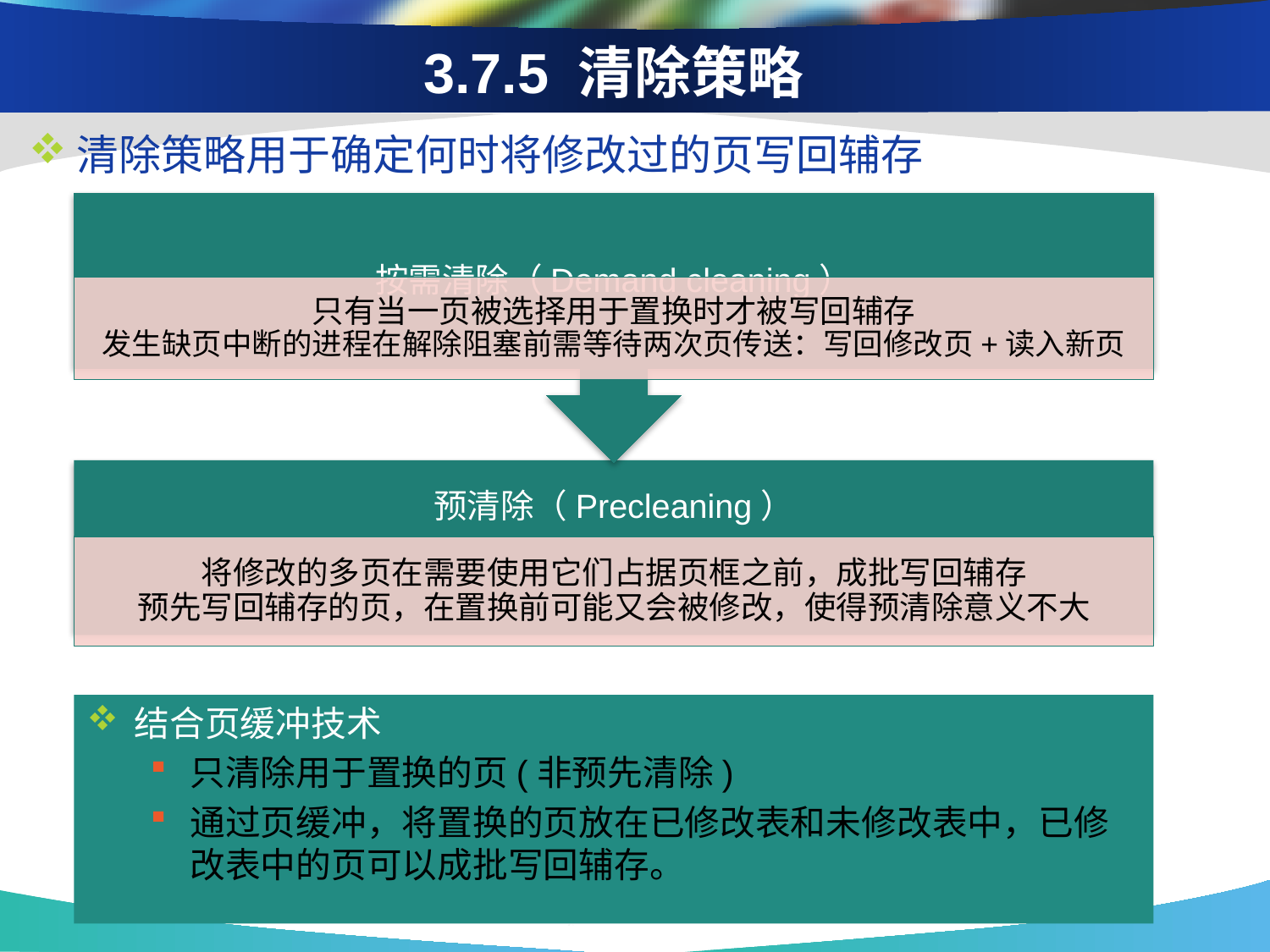

# 3.7.5 清除策略
清除策略用于确定何时将修改过的页写回辅存
预清除（Precleaning）
将修改的多页在需要使用它们占据页框之前，成批写回辅存
预先写回辅存的页，在置换前可能又会被修改，使得预清除意义不大
按需清除（Demand cleaning）
只有当一页被选择用于置换时才被写回辅存
发生缺页中断的进程在解除阻塞前需等待两次页传送：写回修改页+读入新页
结合页缓冲技术
只清除用于置换的页(非预先清除)
通过页缓冲，将置换的页放在已修改表和未修改表中，已修改表中的页可以成批写回辅存。